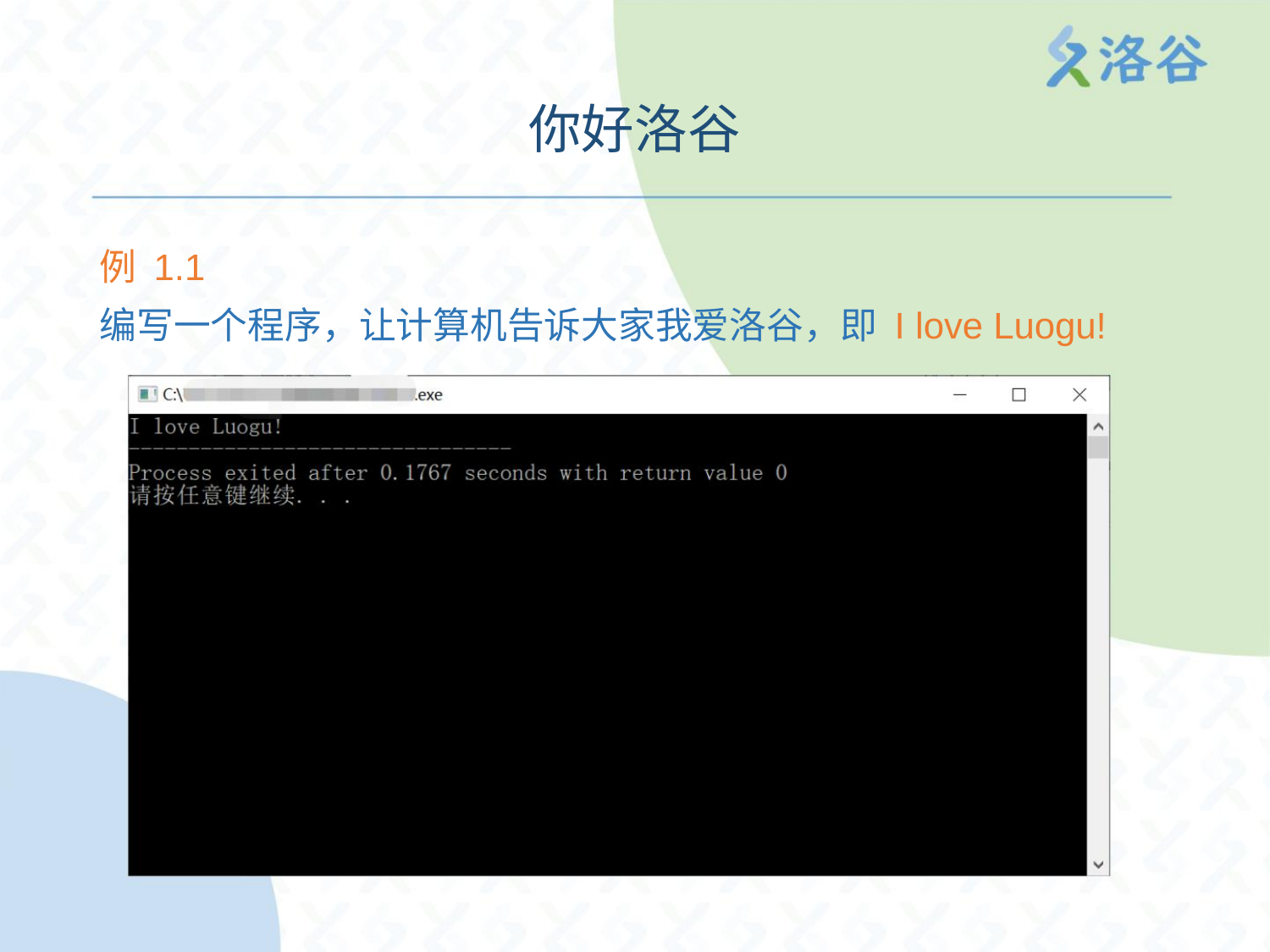

你好洛谷
例 1.1
编写一个程序，让计算机告诉大家我爱洛谷，即 I love Luogu!